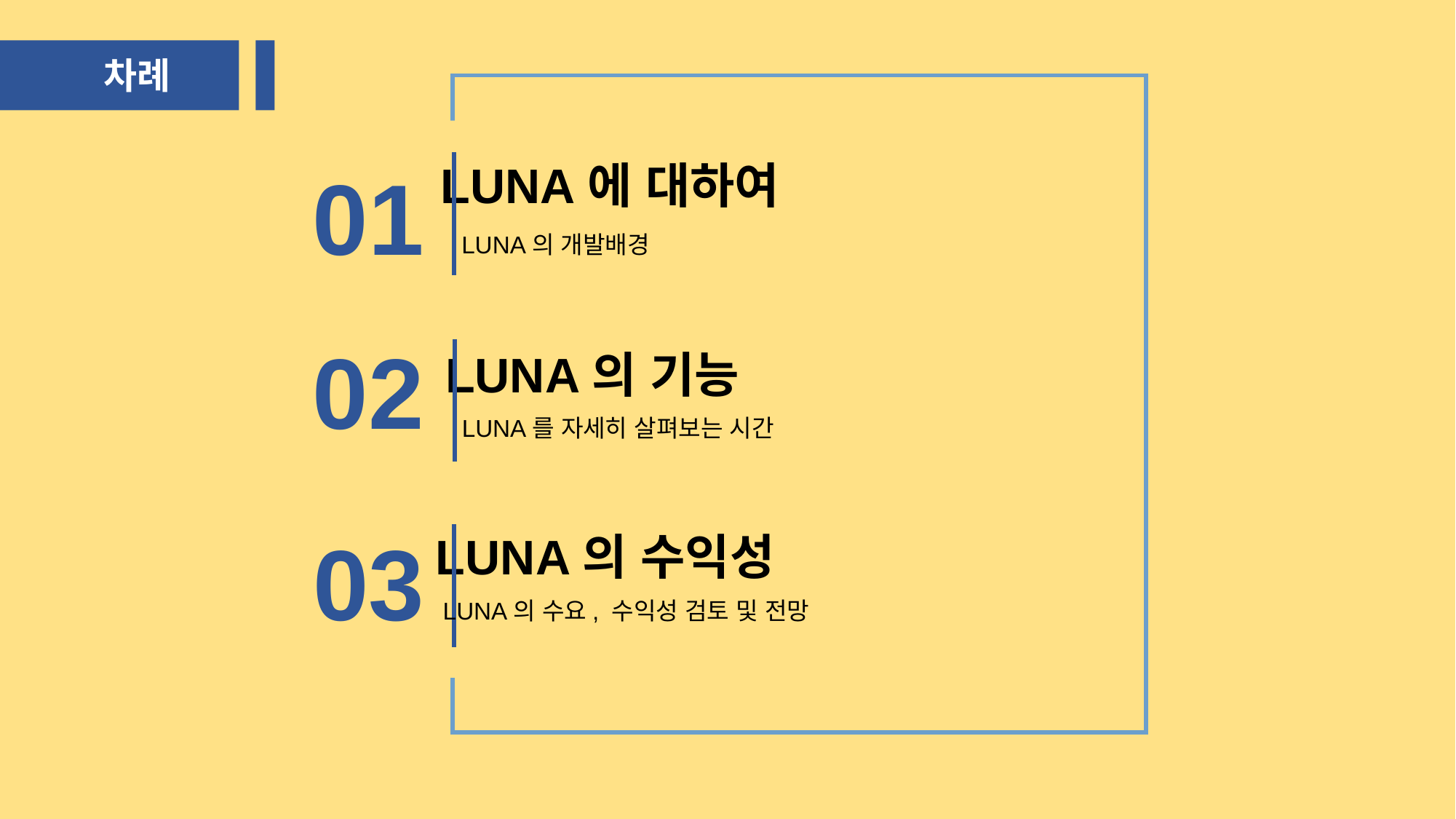

차례

01
LUNA에 대하여
LUNA의 개발배경
02
LUNA의 기능
LUNA를 자세히 살펴보는 시간
03
LUNA의 수익성
LUNA의 수요, 수익성 검토 및 전망